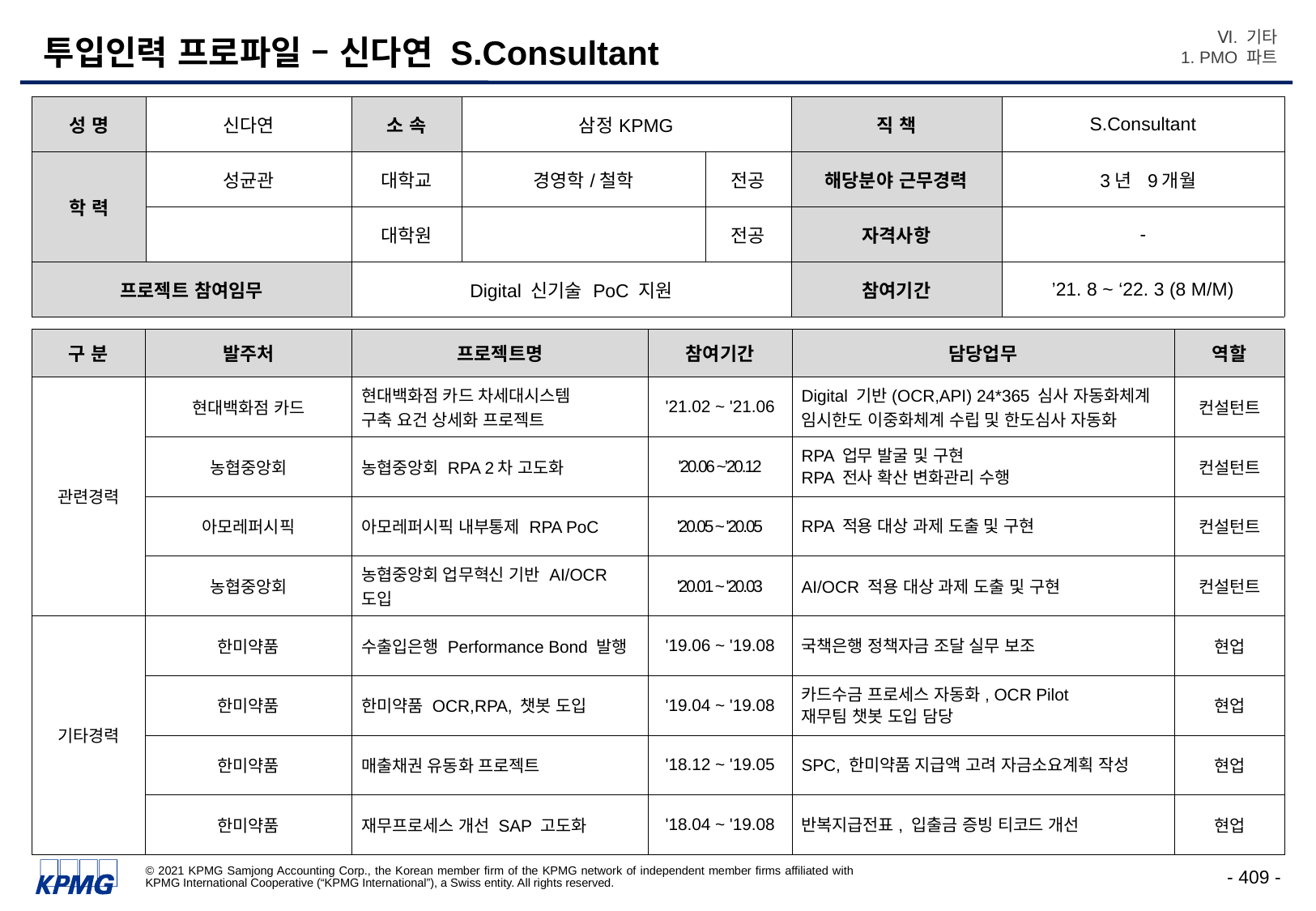

Ⅵ. 기타
1. PMO 파트
# 투입인력 프로파일 – 신다연 S.Consultant
| 성 명 | 신다연 | 소 속 | 삼정KPMG |  | 직 책 | S.Consultant |
| --- | --- | --- | --- | --- | --- | --- |
| 학 력 | 성균관 | 대학교 | 경영학/철학 | 전공 | 해당분야 근무경력 | 3년 9개월 |
|  |  | 대학원 |  | 전공 | 자격사항 | - |
| 프로젝트 참여임무 |  | Digital 신기술 PoC 지원 |  |  | 참여기간 | ’21. 8 ~ ‘22. 3 (8 M/M) |
| 구 분 | 발주처 | 프로젝트명 | 참여기간 | 담당업무 | 역할 |
| --- | --- | --- | --- | --- | --- |
| 관련경력 | 현대백화점 카드 | 현대백화점 카드 차세대시스템 구축 요건 상세화 프로젝트 | '21.02 ~ '21.06 | Digital 기반(OCR,API) 24\*365 심사 자동화체계 임시한도 이중화체계 수립 및 한도심사 자동화 | 컨설턴트 |
|  | 농협중앙회 | 농협중앙회 RPA 2차 고도화 | '20.06 ~’20.12 | RPA 업무 발굴 및 구현 RPA 전사 확산 변화관리 수행 | 컨설턴트 |
|  | 아모레퍼시픽 | 아모레퍼시픽 내부통제 RPA PoC | '20.05 ~ '20.05 | RPA 적용 대상 과제 도출 및 구현 | 컨설턴트 |
|  | 농협중앙회 | 농협중앙회 업무혁신 기반 AI/OCR 도입 | '20.01 ~ '20.03 | AI/OCR 적용 대상 과제 도출 및 구현 | 컨설턴트 |
| 기타경력 | 한미약품 | 수출입은행 Performance Bond 발행 | '19.06 ~ '19.08 | 국책은행 정책자금 조달 실무 보조 | 현업 |
|  | 한미약품 | 한미약품 OCR,RPA, 챗봇 도입 | '19.04 ~ '19.08 | 카드수금 프로세스 자동화, OCR Pilot 재무팀 챗봇 도입 담당 | 현업 |
|  | 한미약품 | 매출채권 유동화 프로젝트 | '18.12 ~ '19.05 | SPC, 한미약품 지급액 고려 자금소요계획 작성 | 현업 |
|  | 한미약품 | 재무프로세스 개선 SAP 고도화 | '18.04 ~ '19.08 | 반복지급전표, 입출금 증빙 티코드 개선 | 현업 |